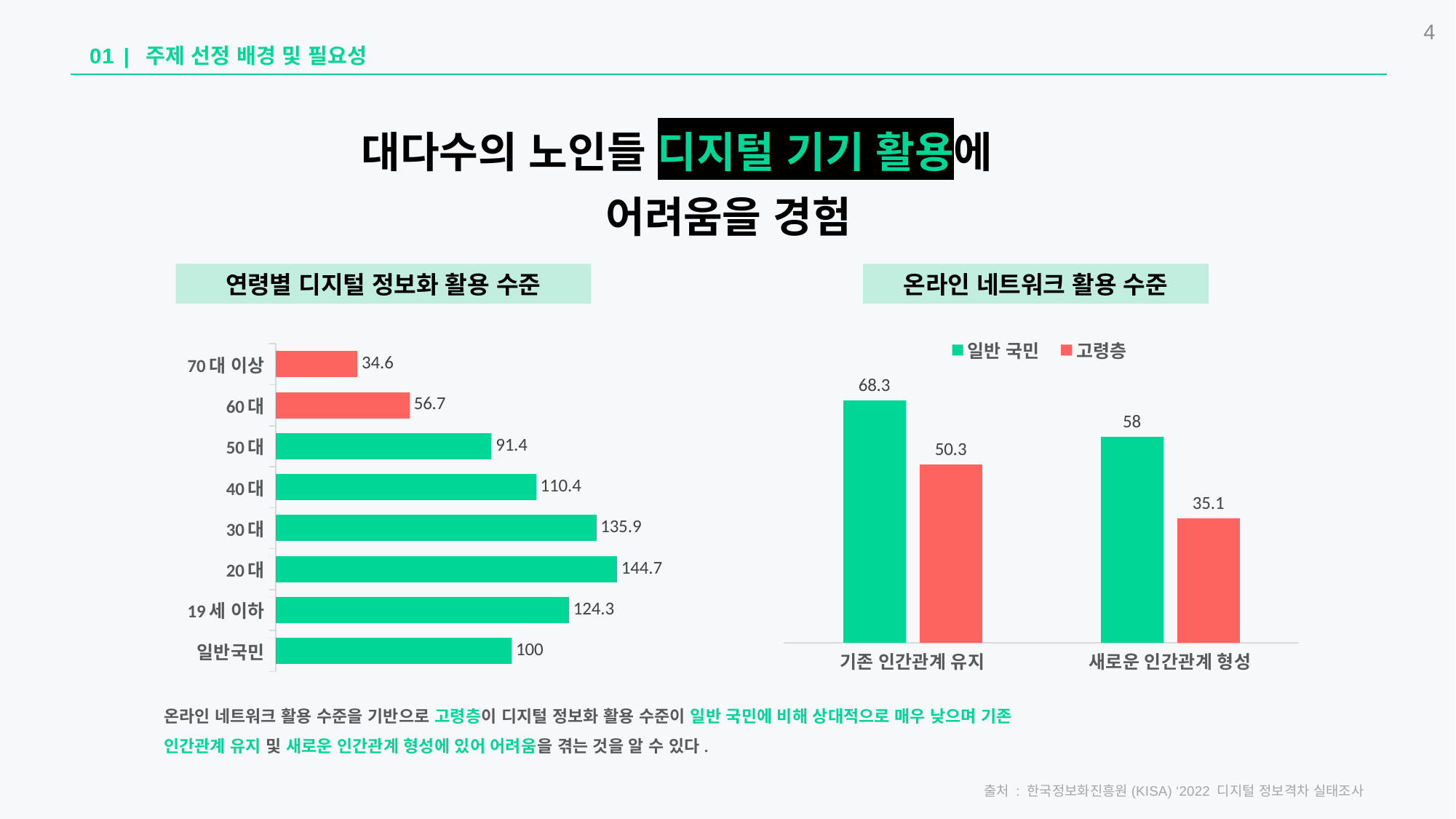

4
01 | 주제 선정 배경 및 필요성

대다수의 노인들 디지털 기기 활용에
어려움을 경험
연령별 디지털 정보화 활용 수준
온라인 네트워크 활용 수준

### Chart

| Category | 일반 국민 | 고령층 |
|---|---|---|
| 기존 인간관계 유지 | 68.3 | 50.3 |
| 새로운 인간관계 형성 | 58.0 | 35.1 |

### Chart

| Category | 디지털 정보화 활용 수준(%) |
|---|---|
| 일반국민 | 100.0 |
| 19세 이하 | 124.3 |
| 20대 | 144.7 |
| 30대 | 135.9 |
| 40대 | 110.4 |
| 50대 | 91.4 |
| 60대 | 56.7 |
| 70대 이상 | 34.6 |
온라인 네트워크 활용 수준을 기반으로 고령층이 디지털 정보화 활용 수준이 일반 국민에 비해 상대적으로 매우 낮으며 기존 인간관계 유지 및 새로운 인간관계 형성에 있어 어려움을 겪는 것을 알 수 있다.
출처 : 한국정보화진흥원(KISA) ‘2022 디지털 정보격차 실태조사